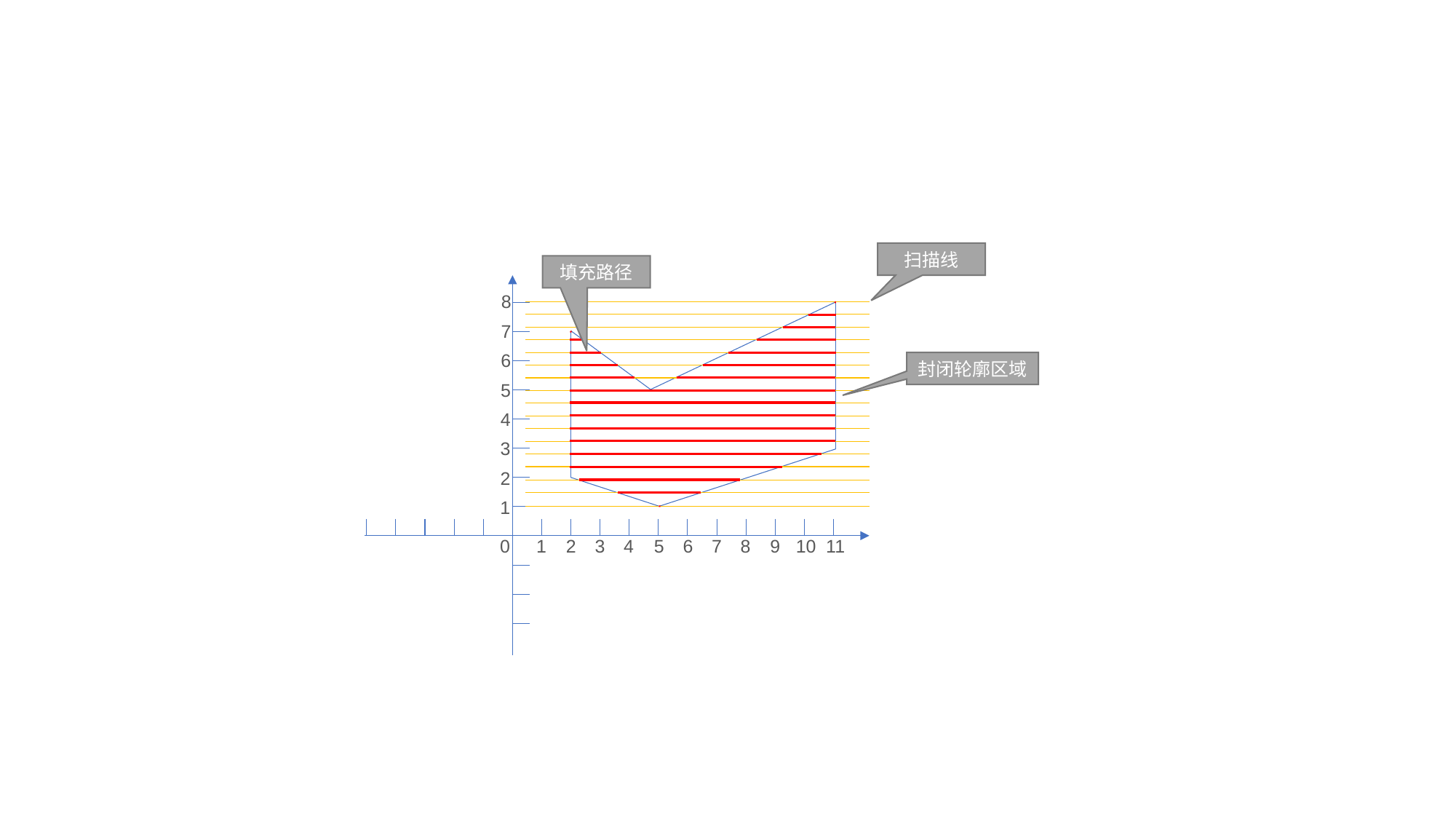

扫描线
填充路径
8

7

6
封闭轮廓区域

5

4

3

2

1

1
2
3
4
5
6
7
8
9
10
11
0